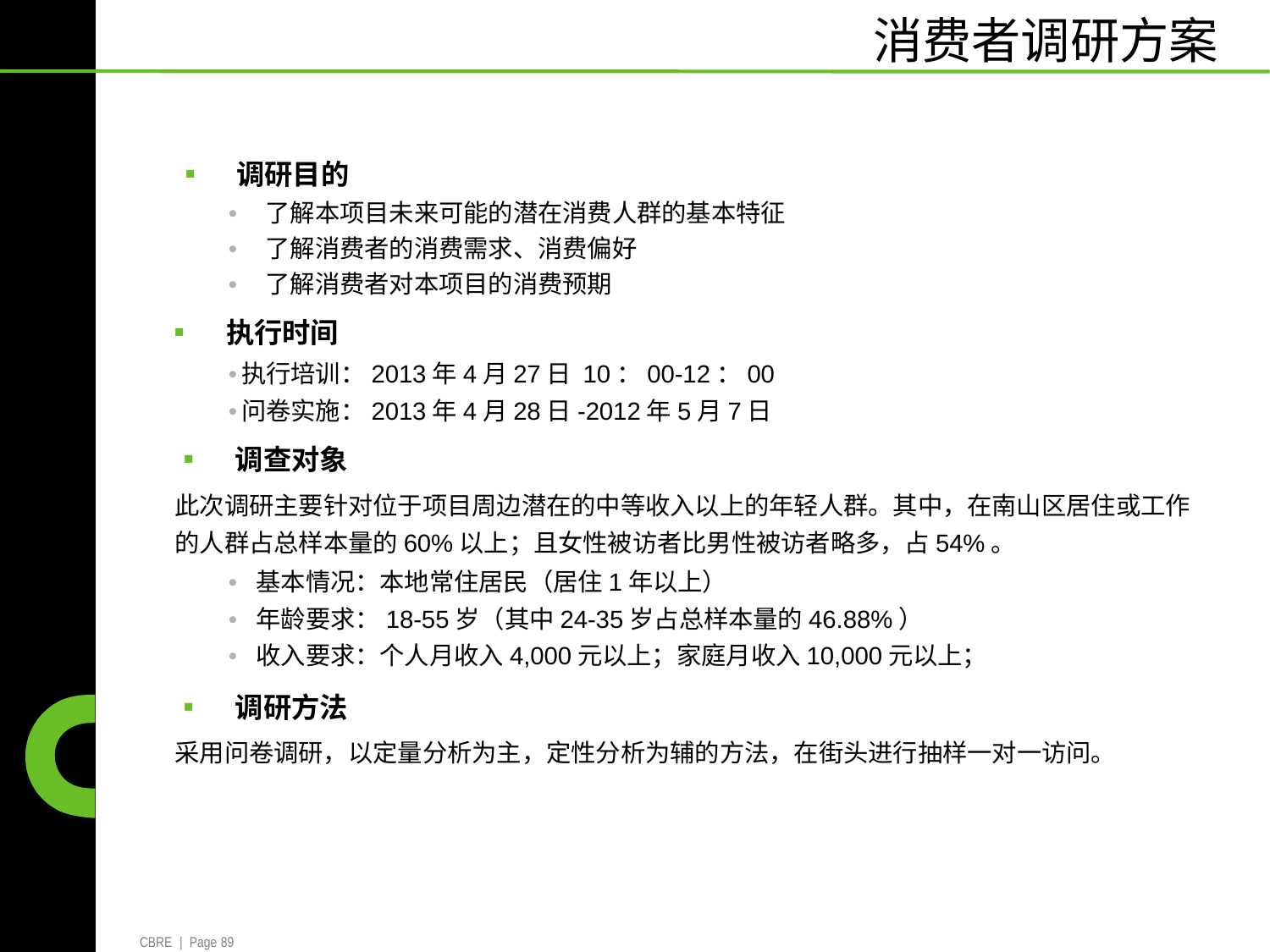

消费者调研方案

▪    调研目的

•
•
•
了解本项目未来可能的潜在消费人群的基本特征
了解消费者的消费需求、消费偏好
了解消费者对本项目的消费预期
▪    执行时间
•
•
执行培训：2013年4月27日 10：00-12：00
问卷实施：2013年4月28日-2012年5月7日
▪    调查对象
此次调研主要针对位于项目周边潜在的中等收入以上的年轻人群。其中，在南山区居住或工作
的人群占总样本量的60%以上；且女性被访者比男性被访者略多，占54%。
•
•
•
基本情况：本地常住居民（居住1年以上）
年龄要求：18-55岁（其中24-35岁占总样本量的46.88%）
收入要求：个人月收入4,000元以上；家庭月收入10,000元以上；
	▪    调研方法
	采用问卷调研，以定量分析为主，定性分析为辅的方法，在街头进行抽样一对一访问。

CBRE  |  Page 89